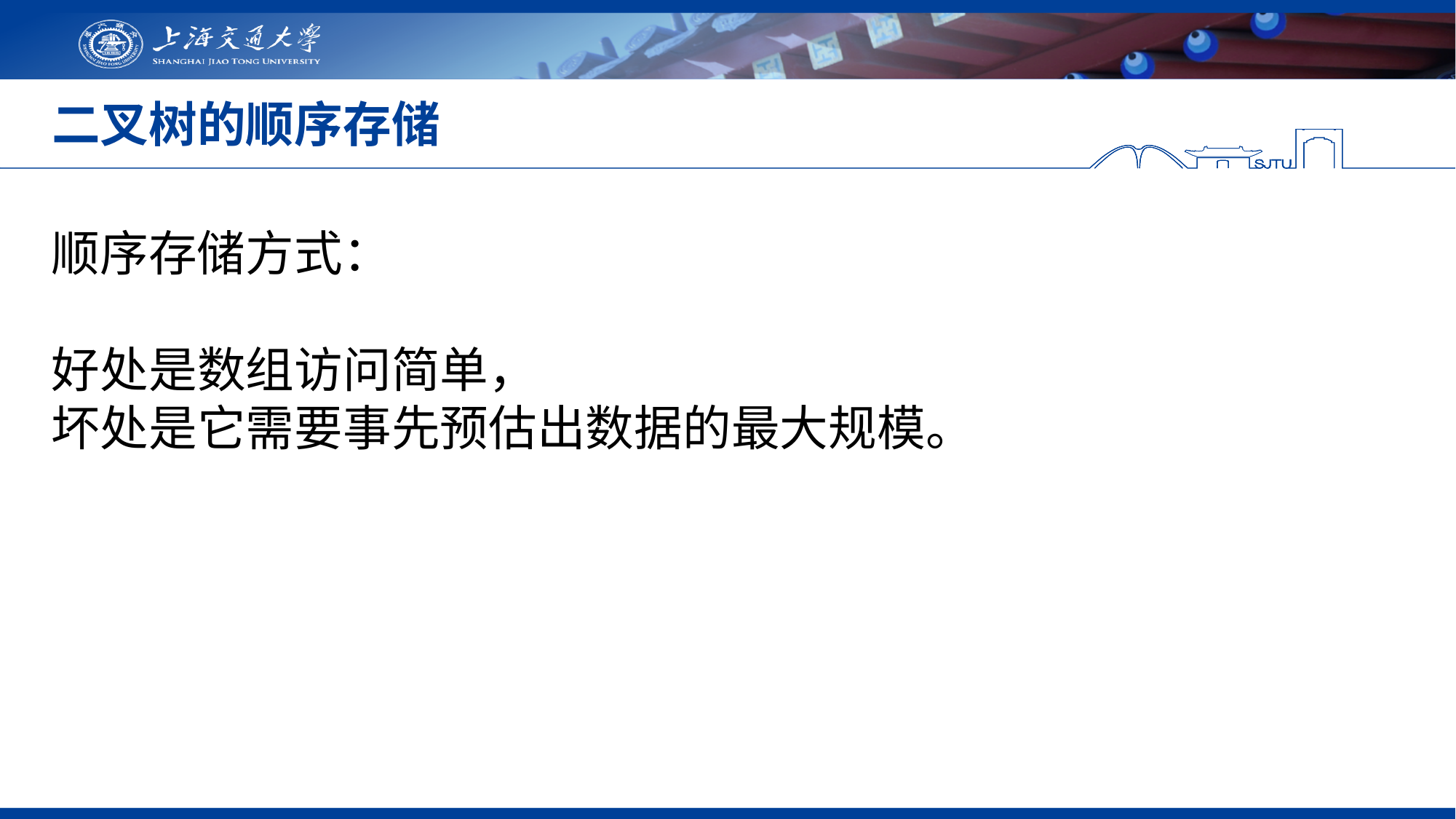

# 二叉树的顺序存储
顺序存储方式：

好处是数组访问简单，
坏处是它需要事先预估出数据的最大规模。